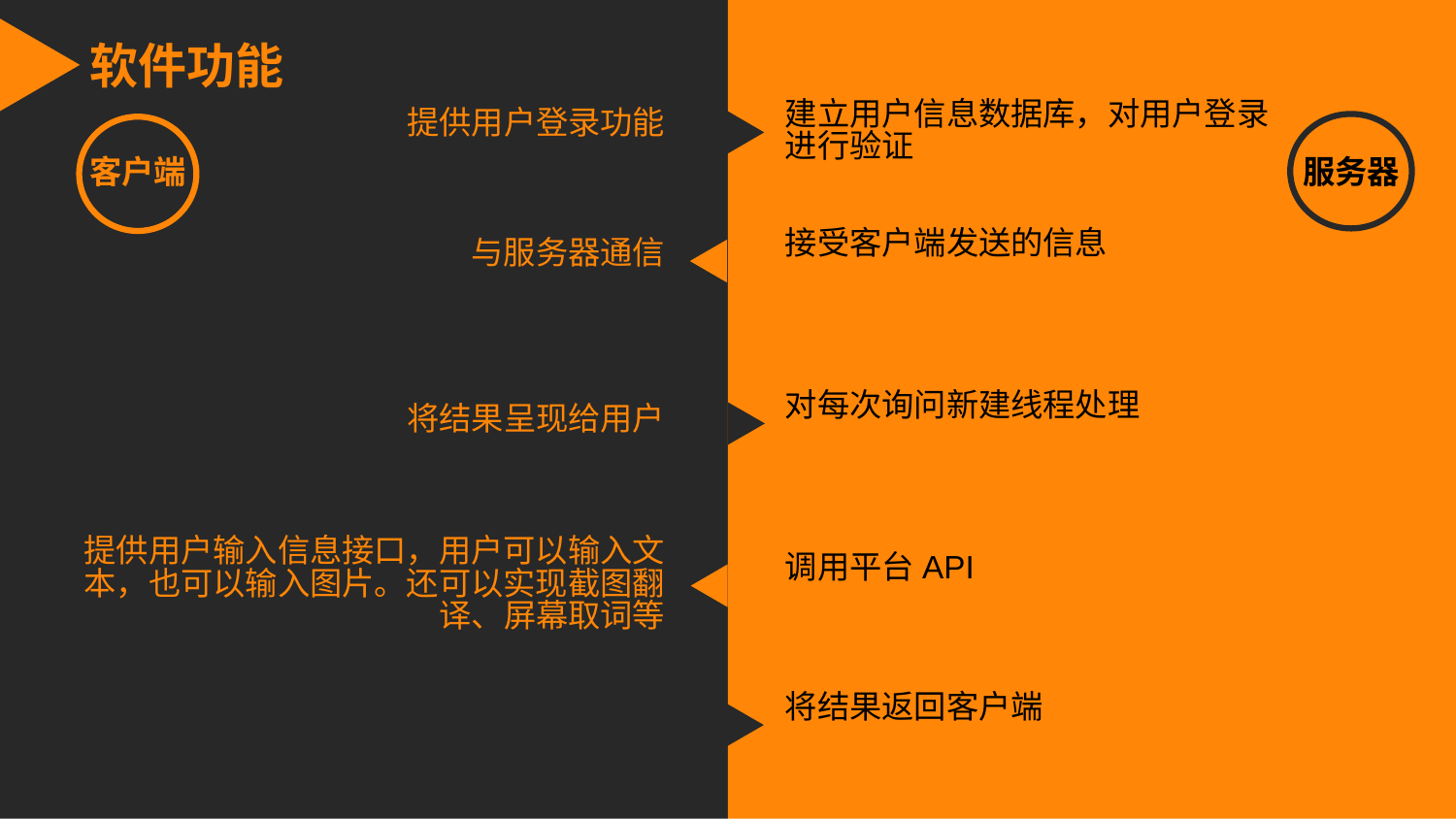

软件功能
建立用户信息数据库，对用户登录进行验证
提供用户登录功能

服务器

客户端
接受客户端发送的信息
与服务器通信

对每次询问新建线程处理
将结果呈现给用户

提供用户输入信息接口，用户可以输入文本，也可以输入图片。还可以实现截图翻译、屏幕取词等
调用平台API

将结果返回客户端